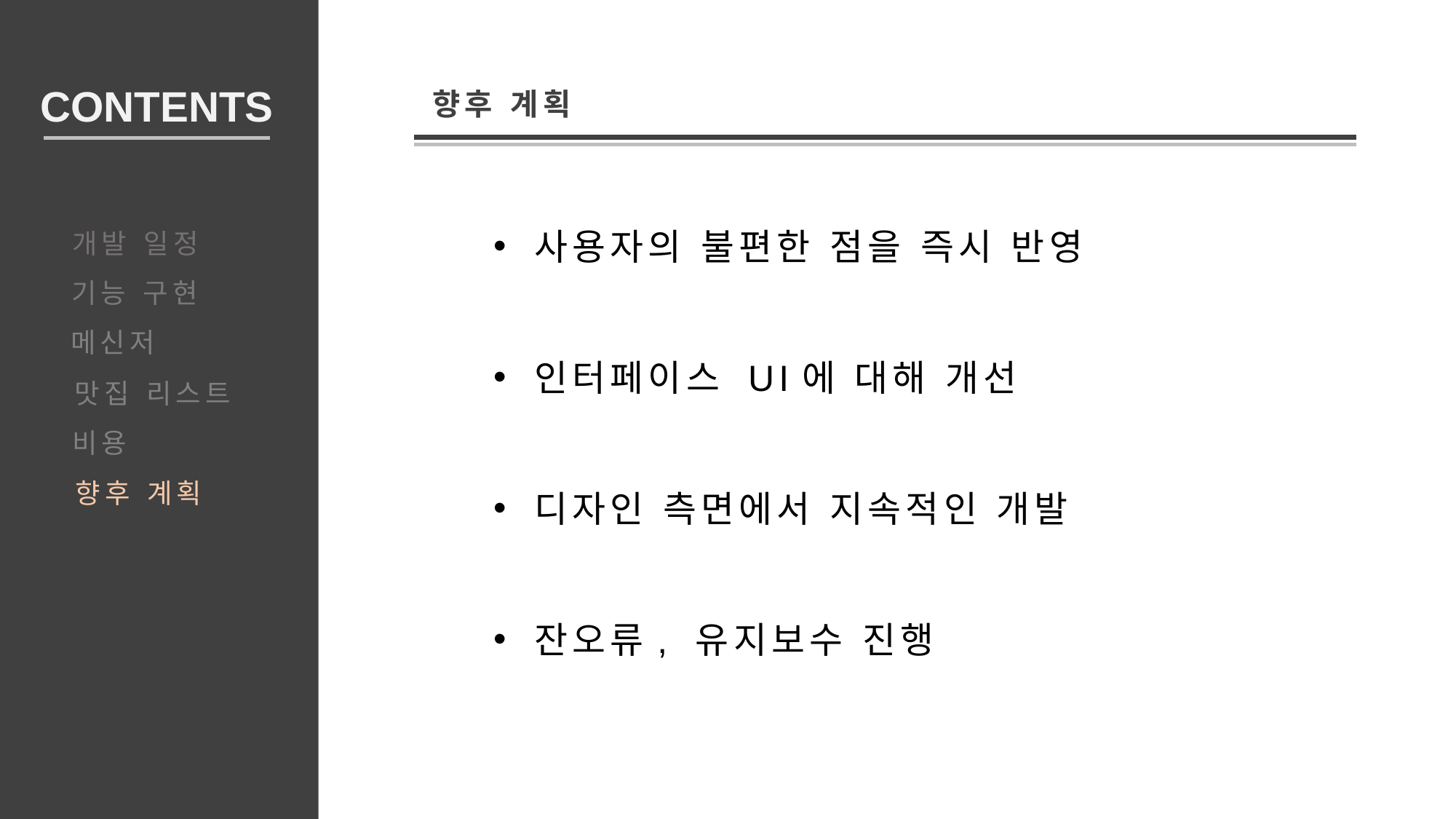

CONTENTS
개발 일정
기능 구현
메신저
맛집 리스트
비용
향후 계획
향후 계획
사용자의 불편한 점을 즉시 반영

인터페이스 UI에 대해 개선

디자인 측면에서 지속적인 개발

잔오류, 유지보수 진행